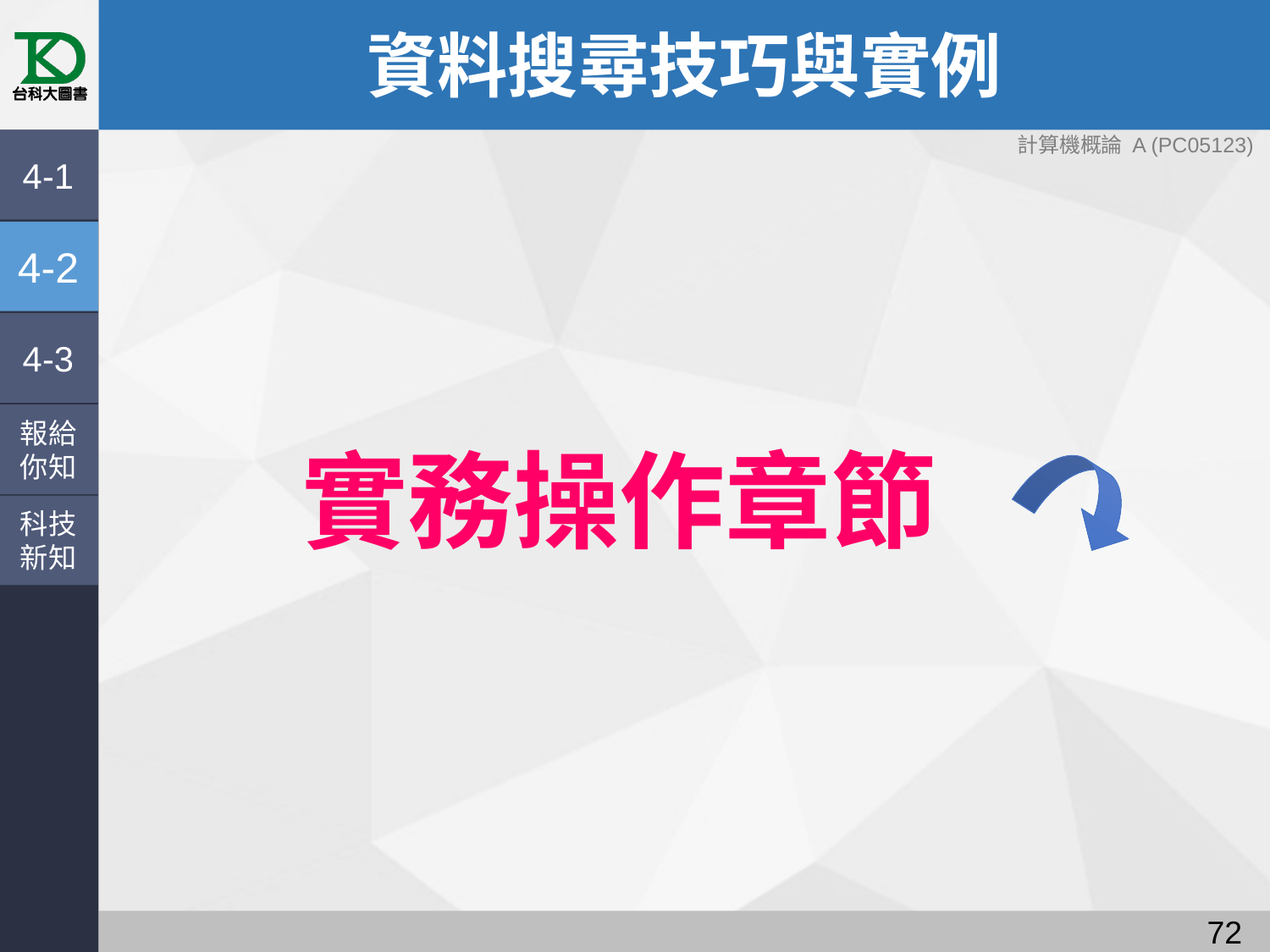

# 資料搜尋技巧與實例
4-1
4-2
4-3
報給
你知
實務操作章節

科技
新知
72